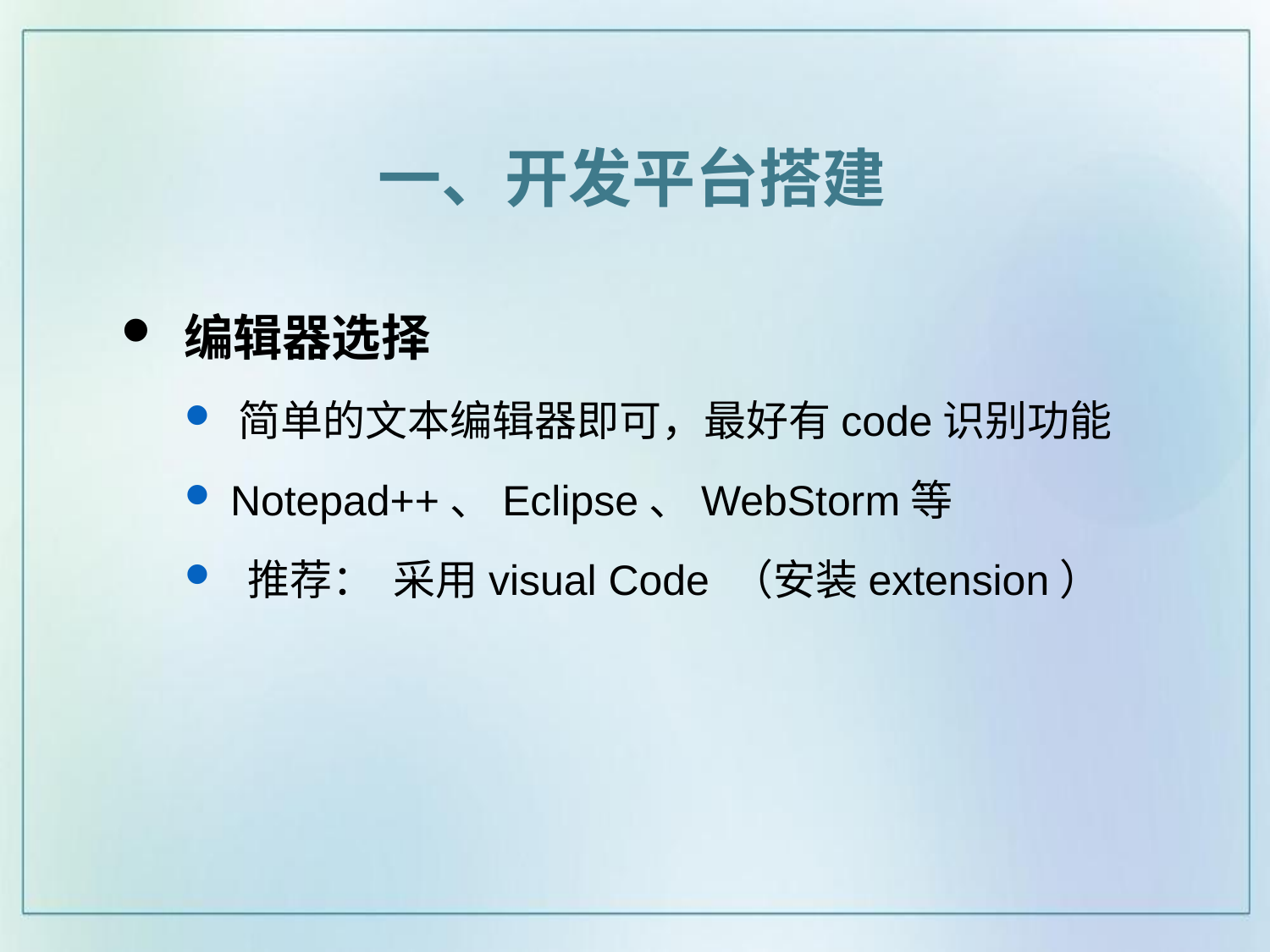

一、开发平台搭建
 编辑器选择
 简单的文本编辑器即可，最好有code识别功能
 Notepad++、Eclipse、WebStorm等
  推荐：  采用visual Code （安装extension）